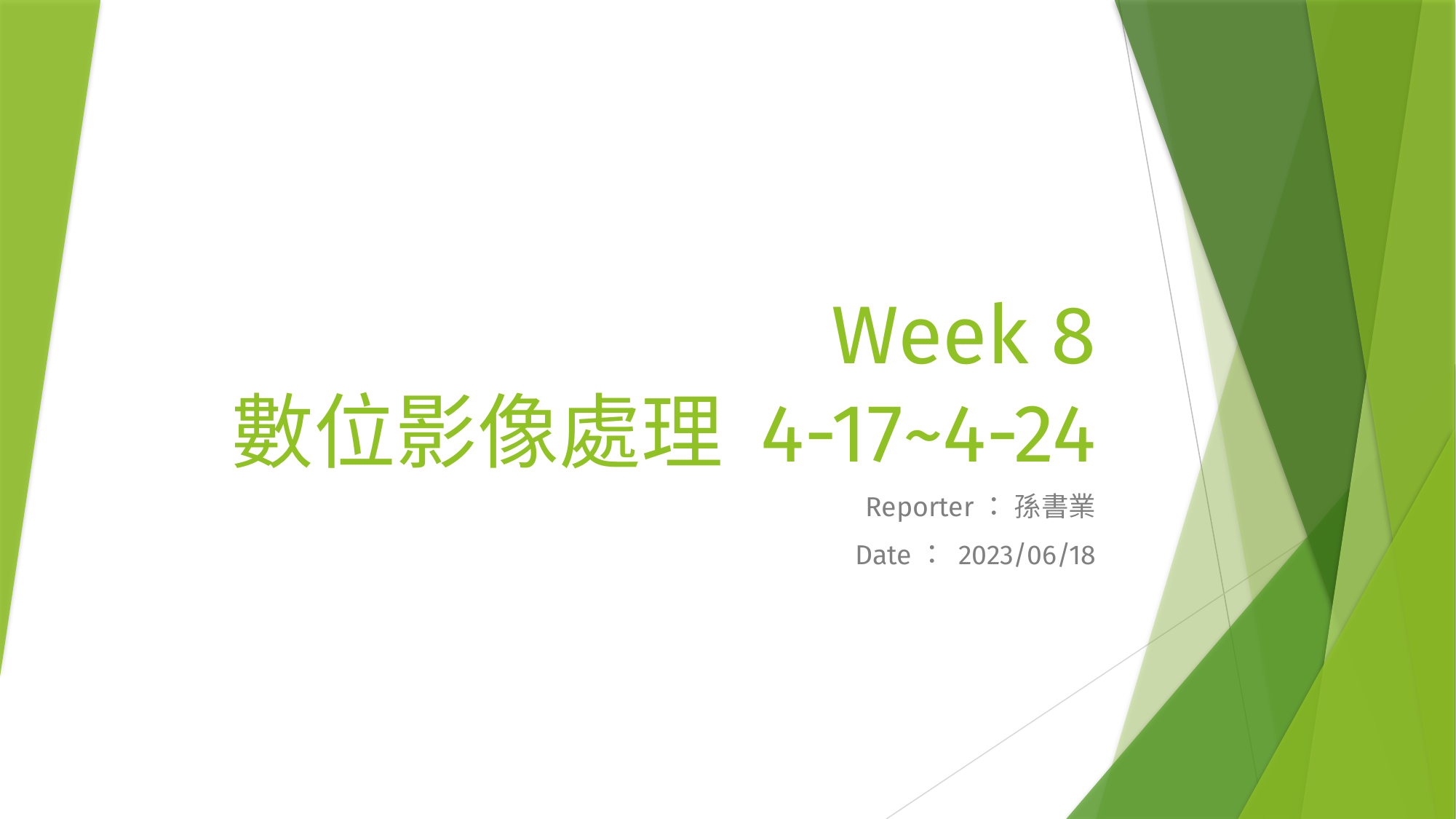

# Week 8 數位影像處理 4-17~4-24
Reporter： 孫書業
Date： 2023/06/18